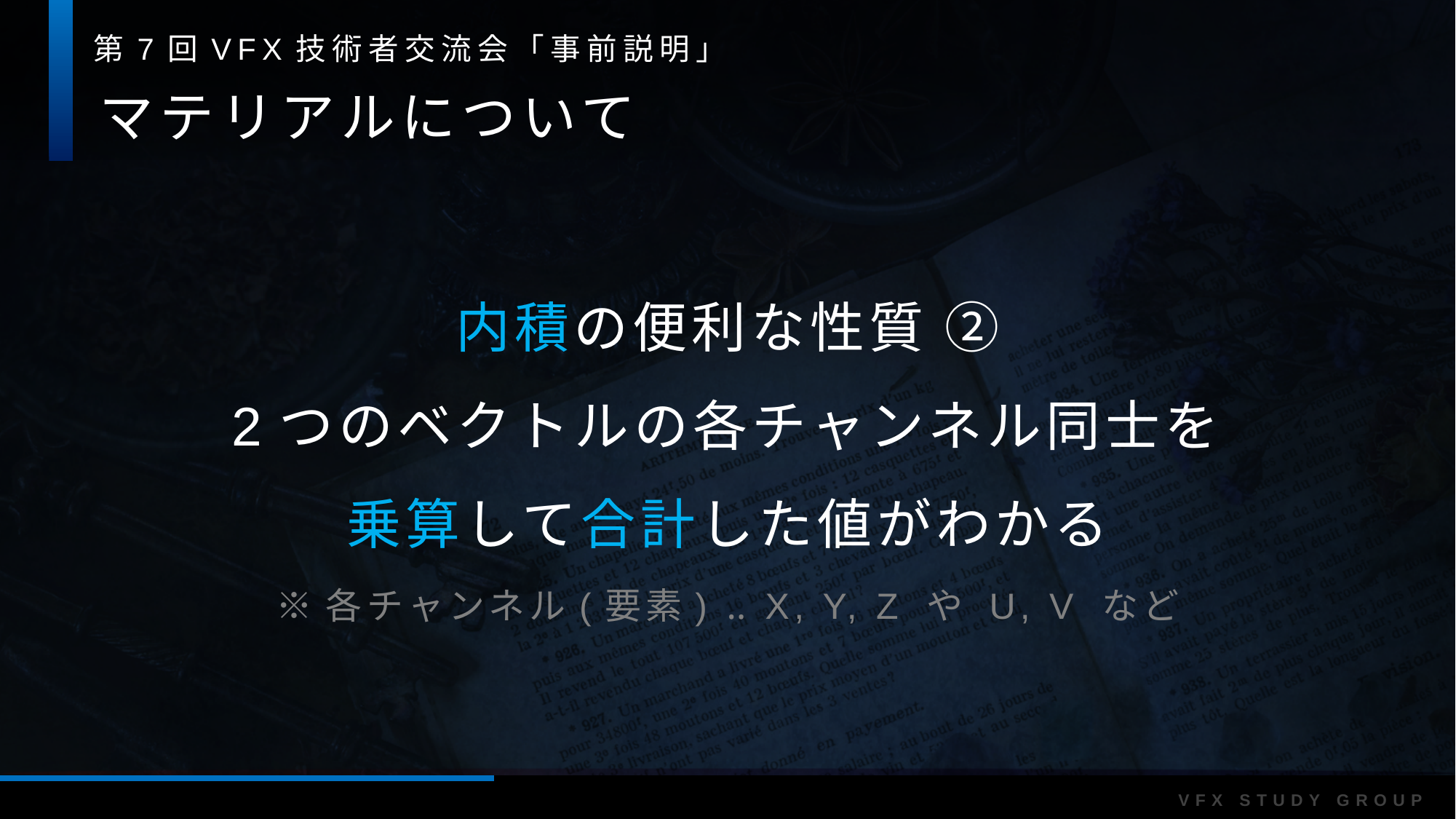

マテリアルについて
内積の便利な性質 ②
2つのベクトルの各チャンネル同士を
乗算して合計した値がわかる
※各チャンネル(要素) ‥ X, Y, Z や U, V など